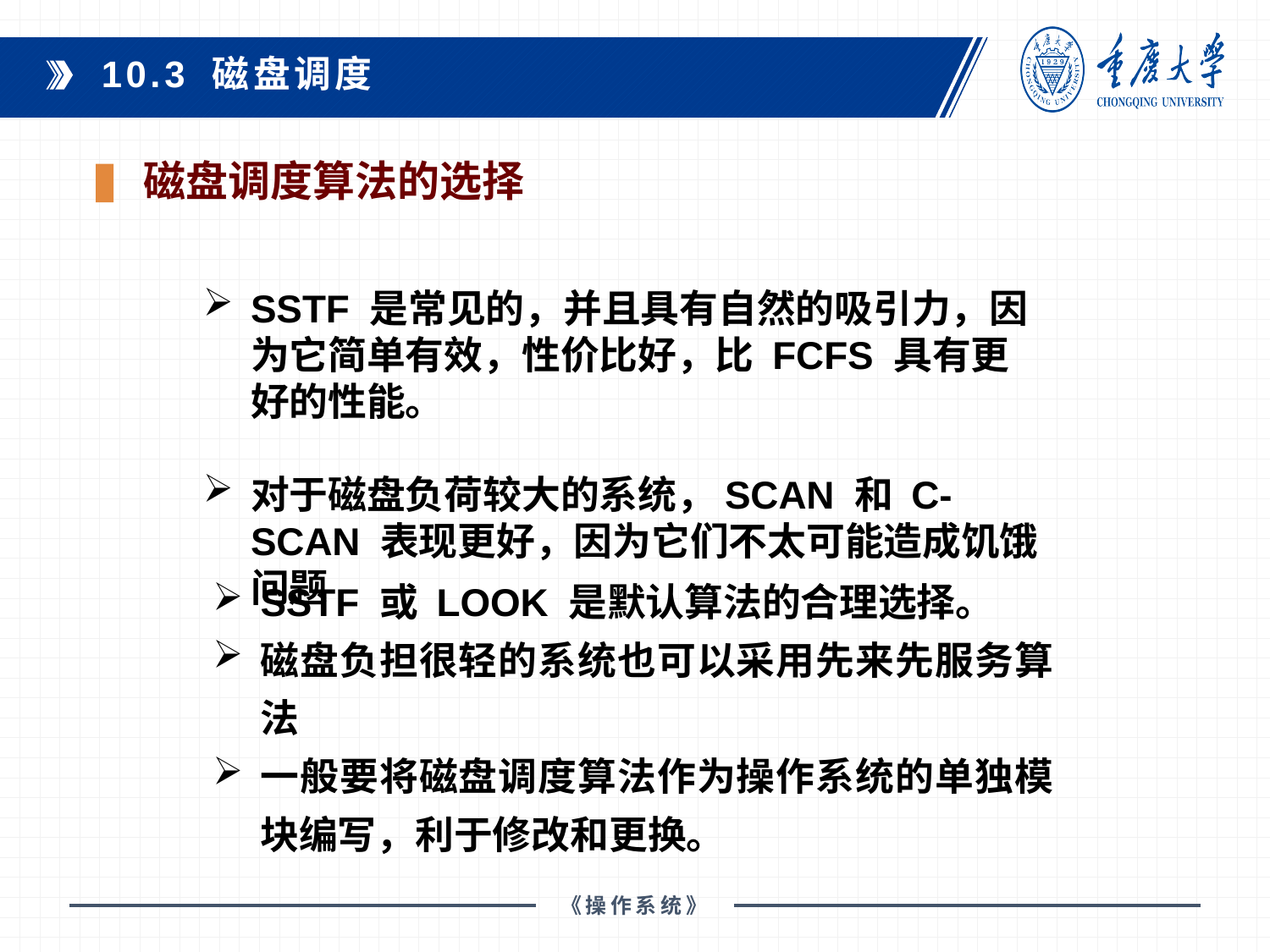

10.3 磁盘调度
磁盘调度算法的选择

SSTF 是常见的，并且具有自然的吸引力，因为它简单有效，性价比好，比 FCFS 具有更好的性能。

对于磁盘负荷较大的系统，SCAN 和 C-SCAN 表现更好，因为它们不太可能造成饥饿问题
SSTF 或 LOOK 是默认算法的合理选择。
磁盘负担很轻的系统也可以采用先来先服务算法
一般要将磁盘调度算法作为操作系统的单独模块编写，利于修改和更换。